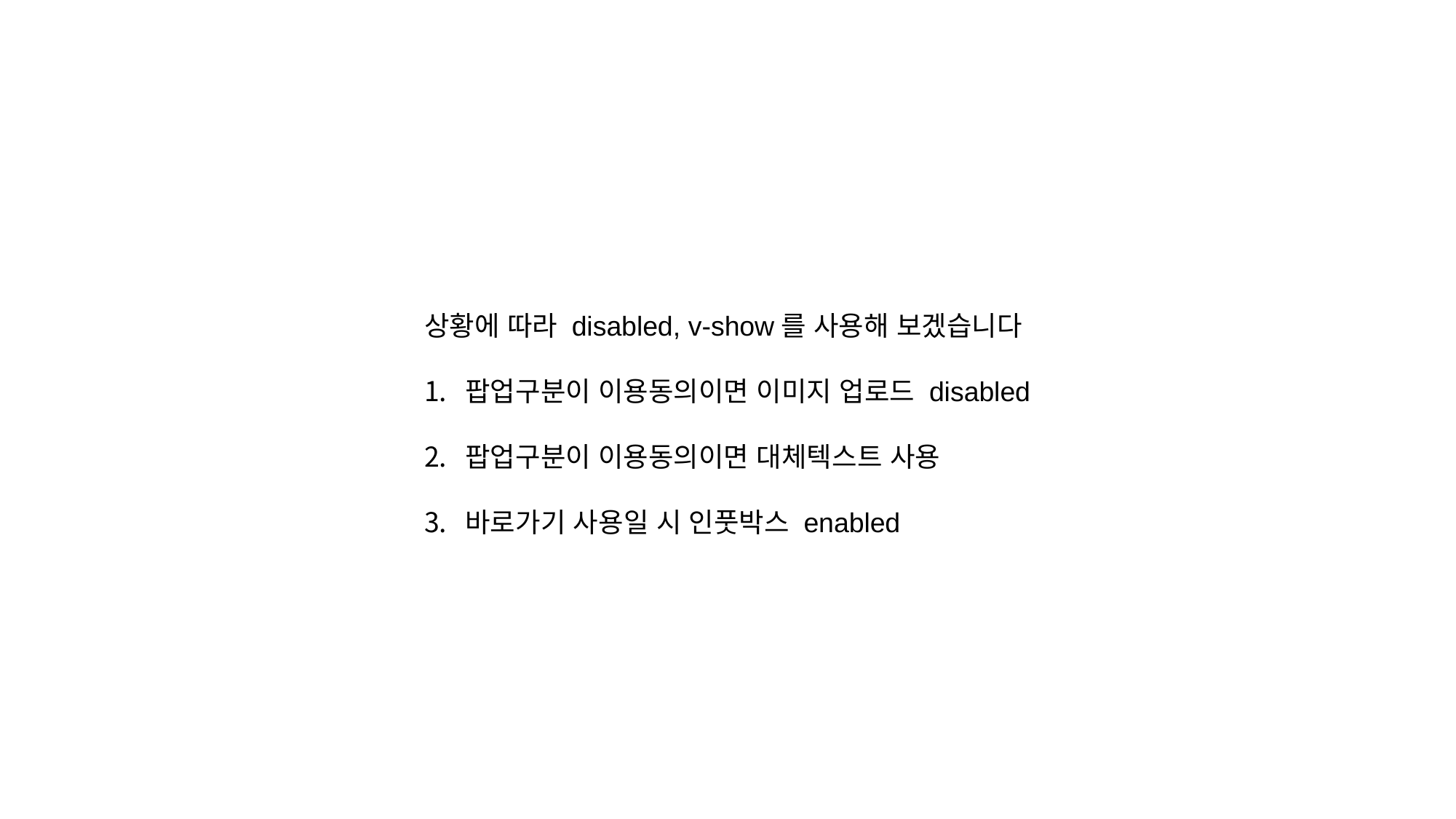

상황에 따라 disabled, v-show를 사용해 보겠습니다

팝업구분이 이용동의이면 이미지 업로드 disabled

팝업구분이 이용동의이면 대체텍스트 사용

바로가기 사용일 시 인풋박스 enabled